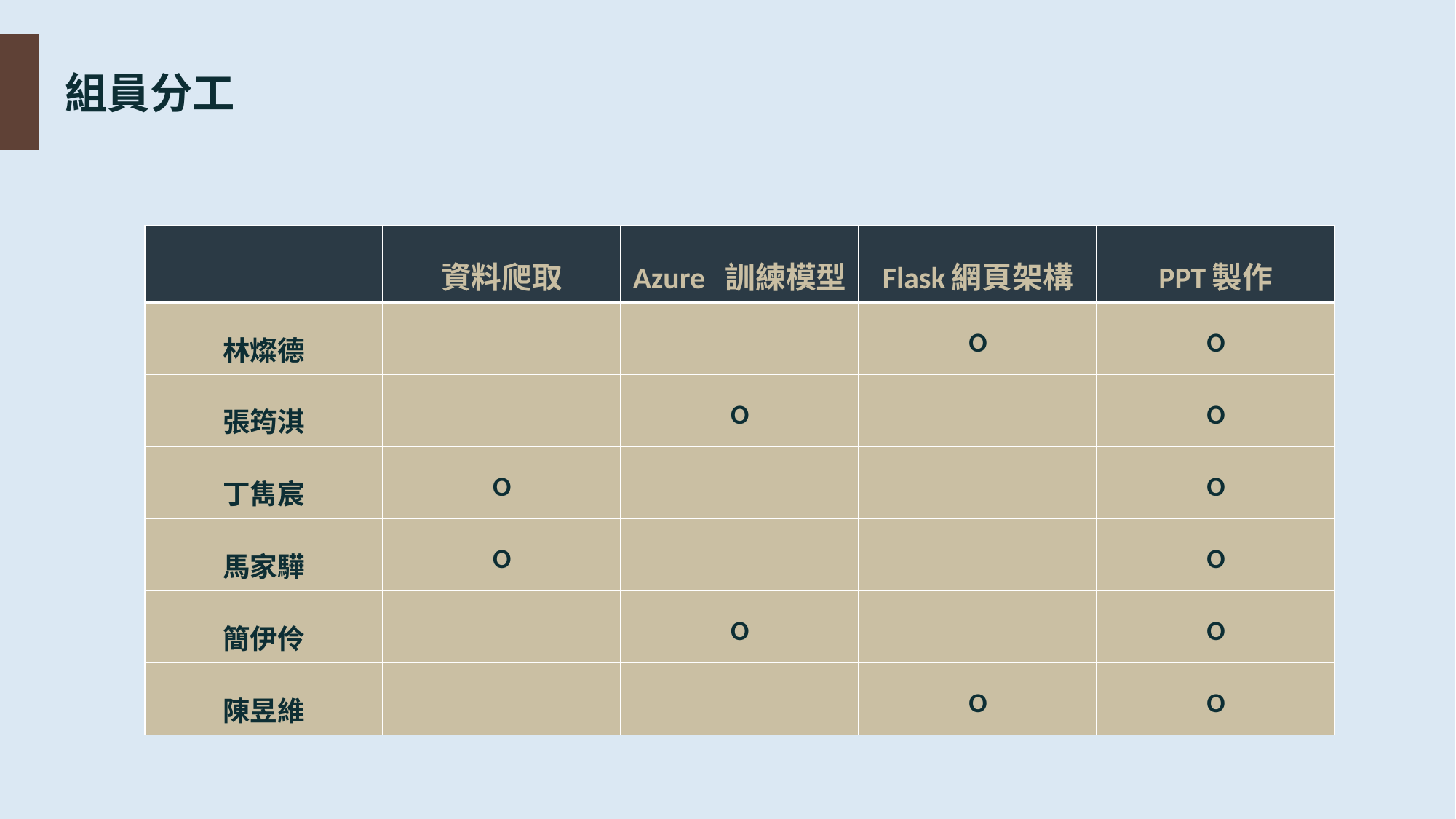

組員分工
|  | 資料爬取 | Azure 訓練模型 | Flask網頁架構 | PPT製作 |
| --- | --- | --- | --- | --- |
| 林燦德 |  |  | O | O |
| 張筠淇 |  | O |  | O |
| 丁雋宸 | O |  |  | O |
| 馬家驊 | O |  |  | O |
| 簡伊伶 |  | O |  | O |
| 陳昱維 |  |  | O | O |